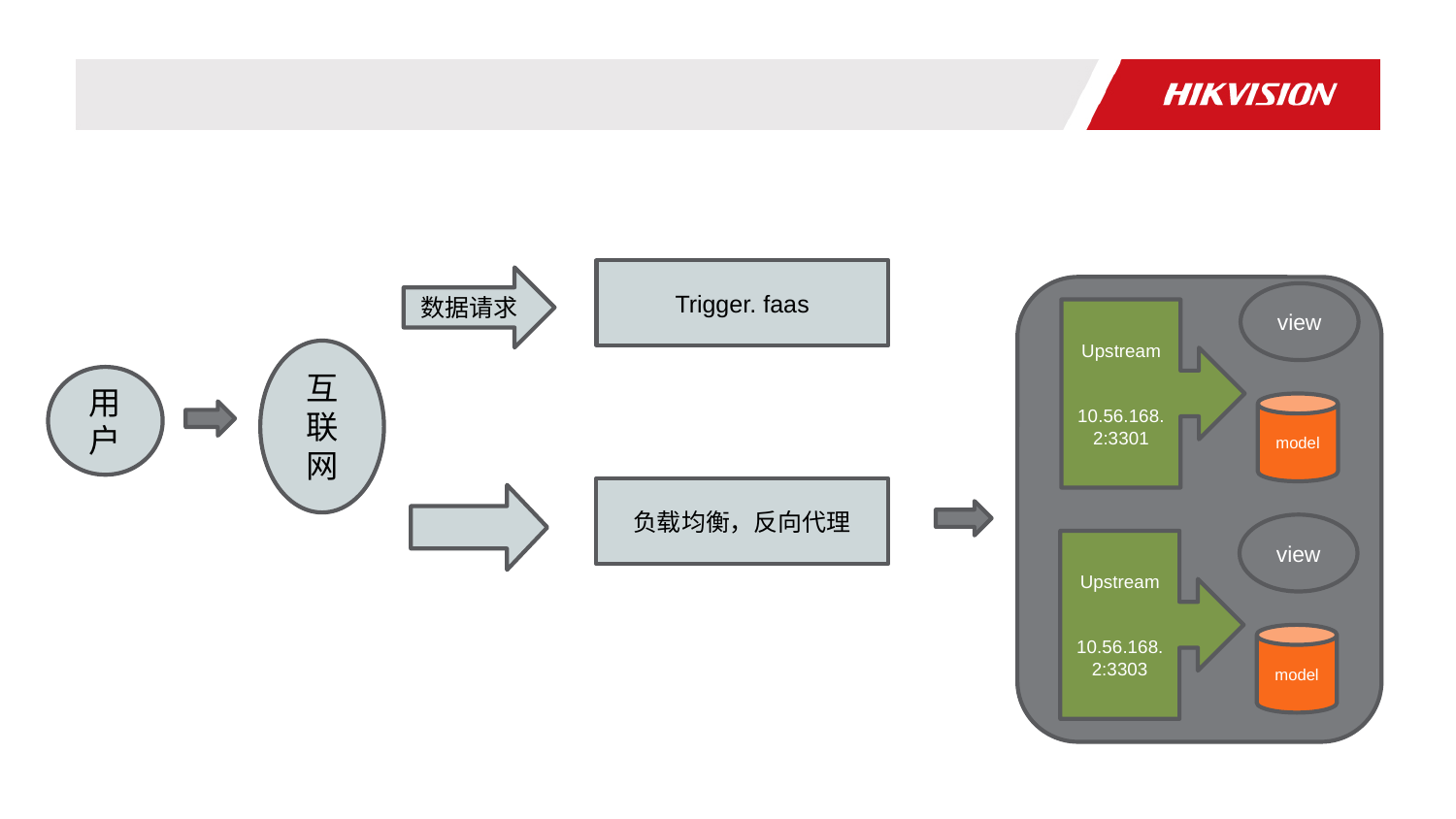

Trigger. faas
数据请求

view
Upstream

10.56.168.2:3301
互联网
用户
model

负载均衡，反向代理

view
Upstream

10.56.168.2:3303
model